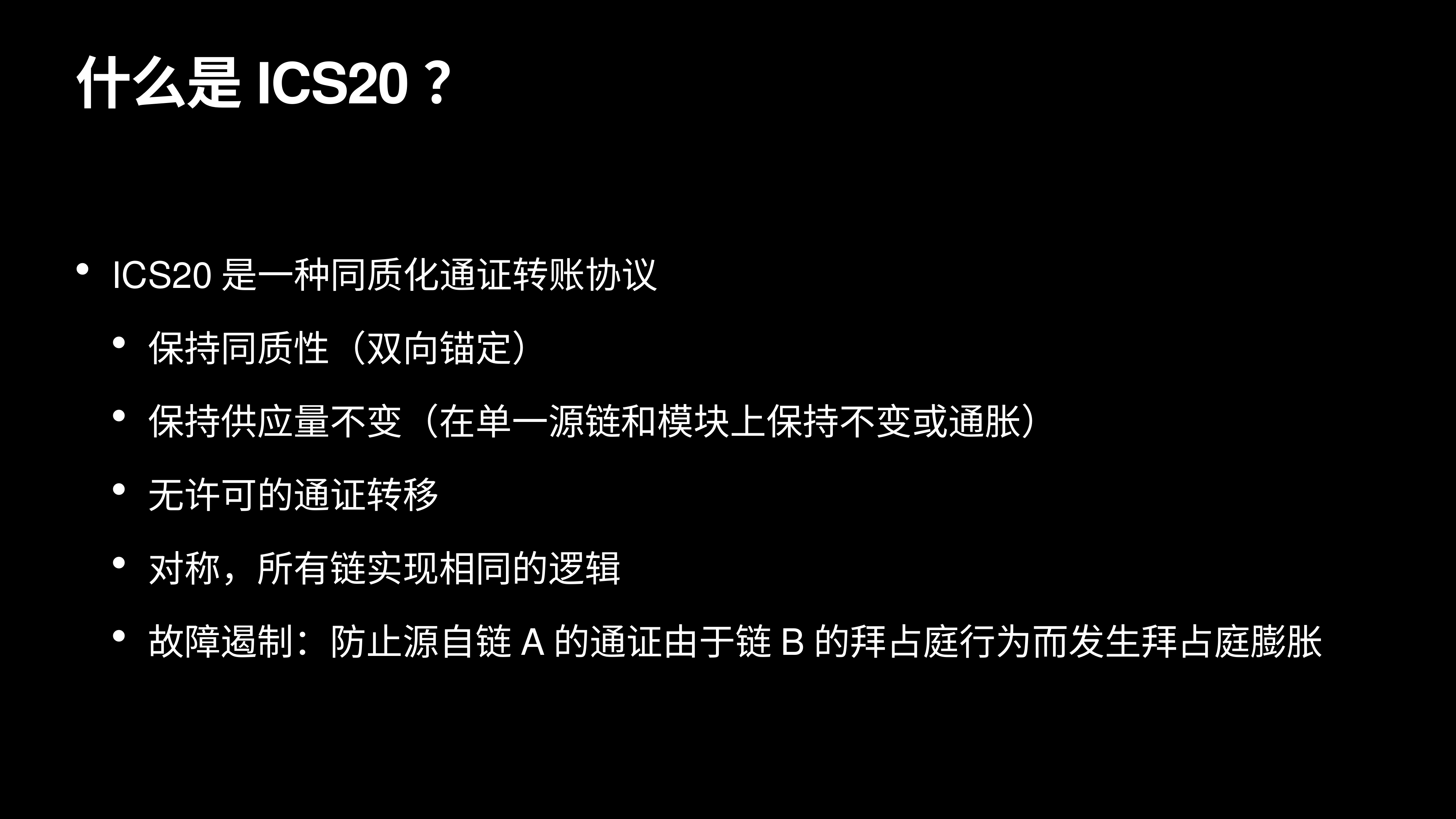

# 什么是ICS20？
ICS20是一种同质化通证转账协议
保持同质性（双向锚定）
保持供应量不变（在单一源链和模块上保持不变或通胀）
无许可的通证转移
对称，所有链实现相同的逻辑
故障遏制：防止源自链A的通证由于链B的拜占庭行为而发生拜占庭膨胀